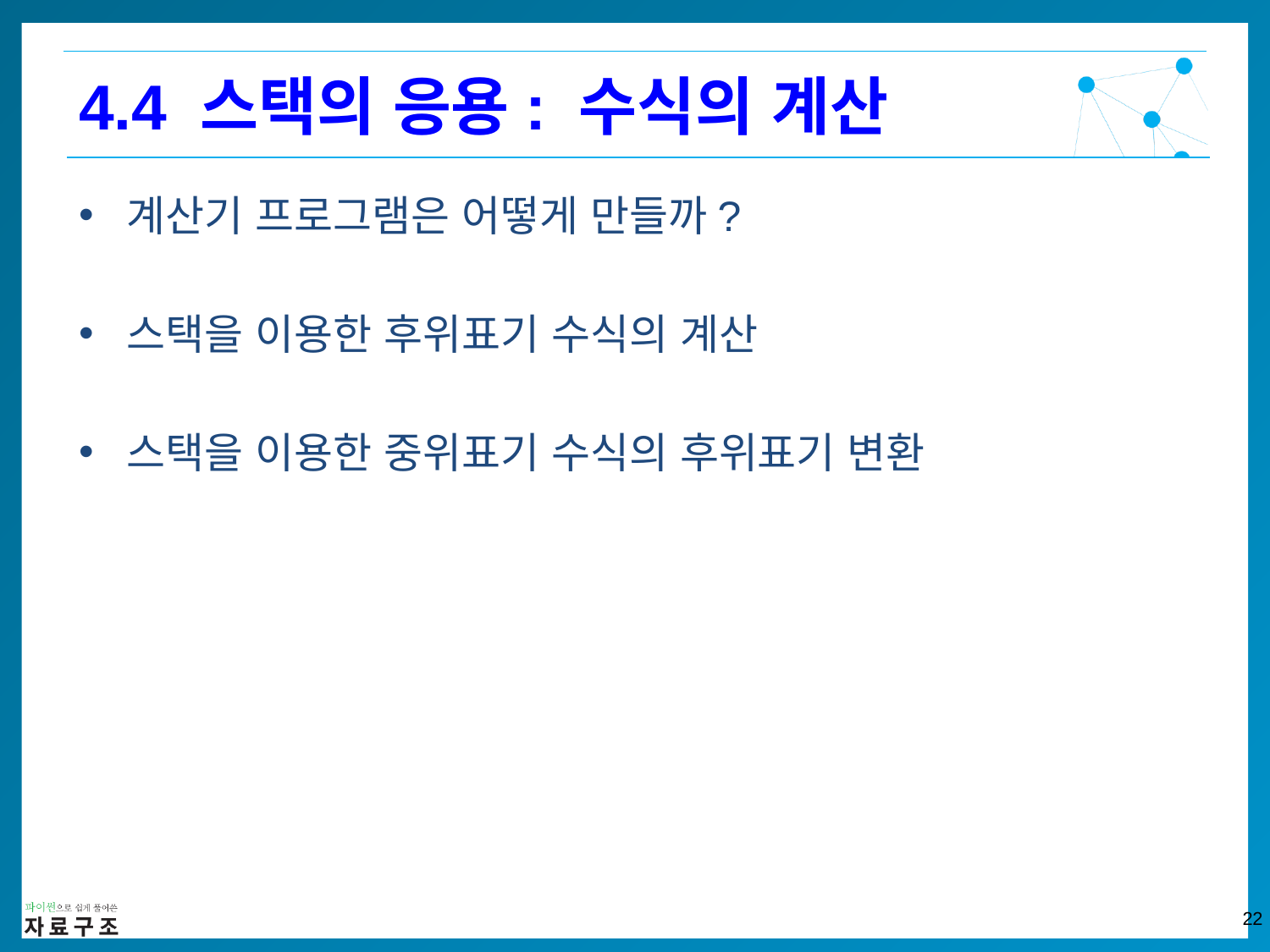

4.4 스택의 응용: 수식의 계산
계산기 프로그램은 어떻게 만들까?

스택을 이용한 후위표기 수식의 계산

스택을 이용한 중위표기 수식의 후위표기 변환